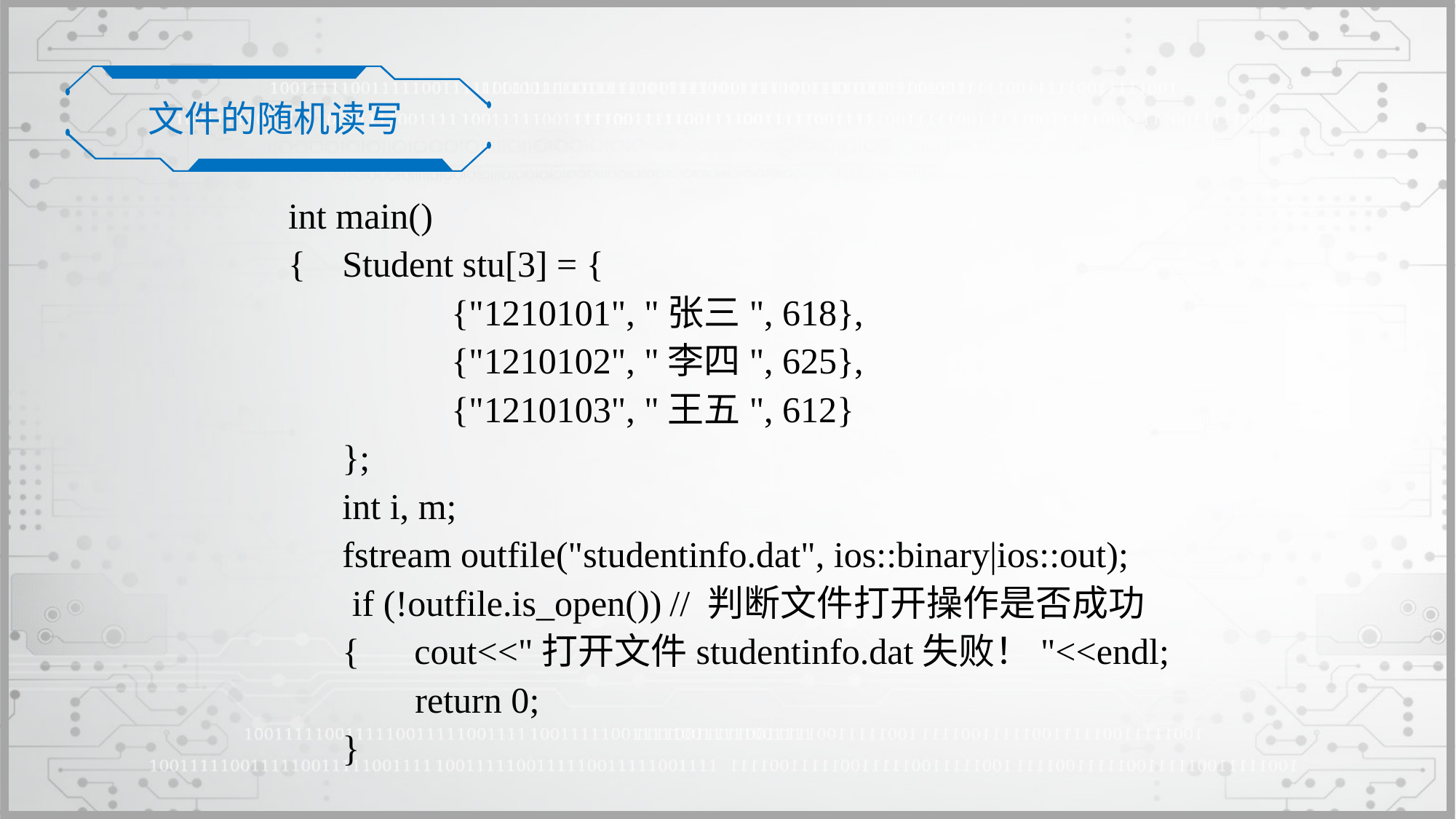

文件的随机读写
int main()
{	Student stu[3] = {
		{"1210101", "张三", 618},
		{"1210102", "李四", 625},
		{"1210103", "王五", 612}
	};
	int i, m;
	fstream outfile("studentinfo.dat", ios::binary|ios::out);
       if (!outfile.is_open())	// 判断文件打开操作是否成功
	{      cout<<"打开文件studentinfo.dat失败！"<<endl;
	        return 0;
	}